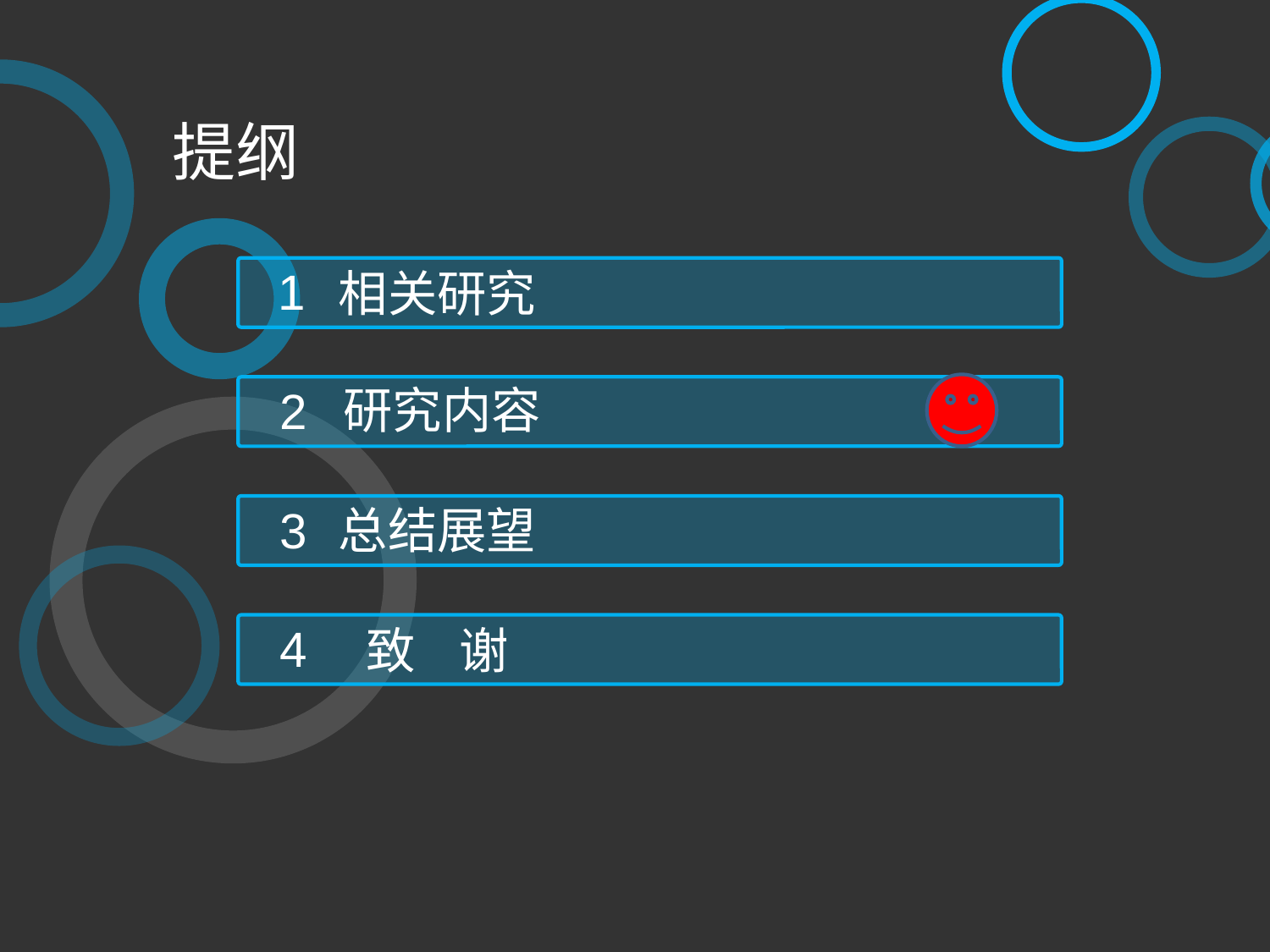

提纲

1
相关研究

研究内容
2

3
总结展望

4
致    谢